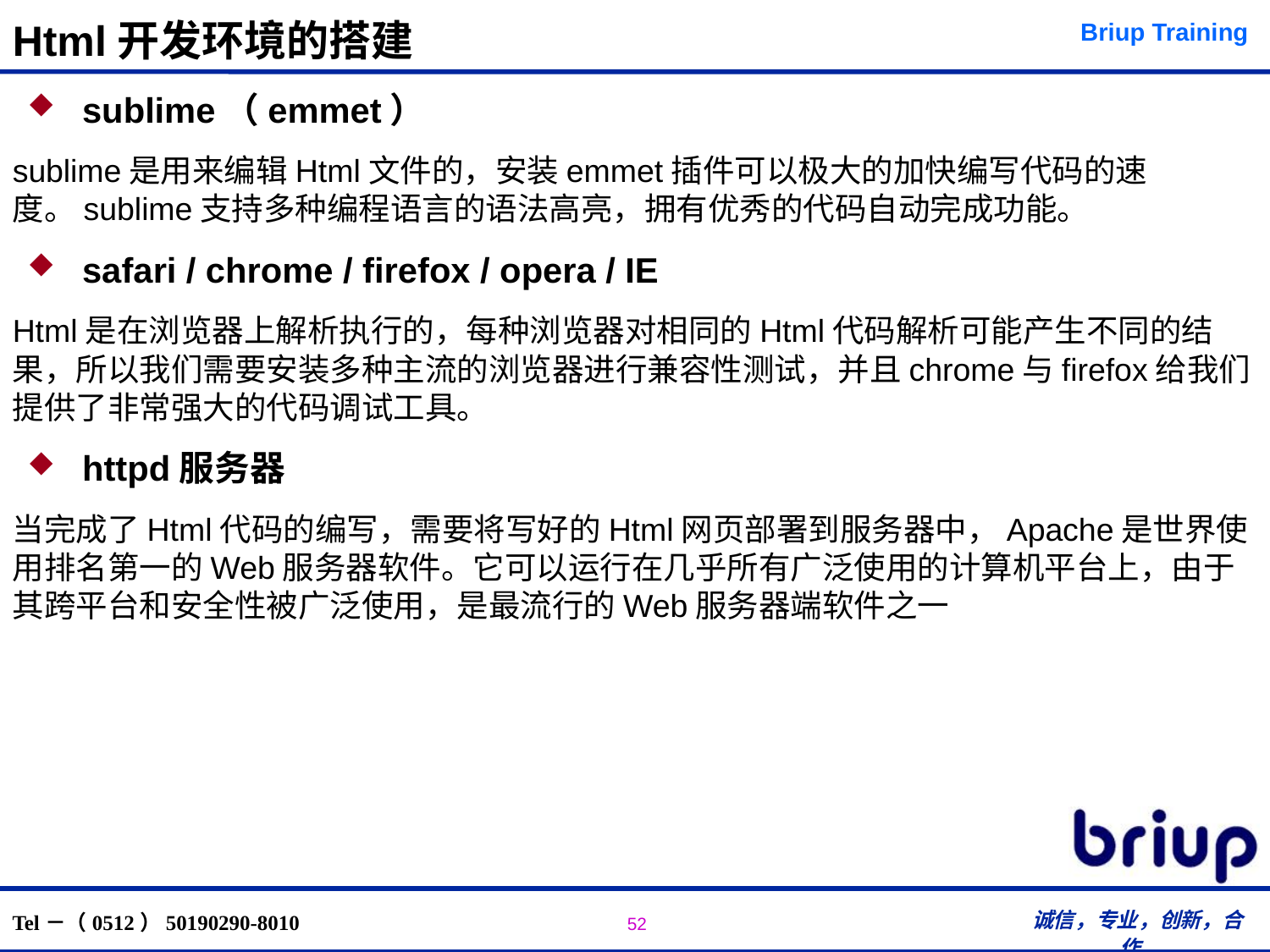

# Html开发环境的搭建
 sublime（emmet）
sublime是用来编辑Html文件的，安装emmet插件可以极大的加快编写代码的速度。sublime支持多种编程语言的语法高亮，拥有优秀的代码自动完成功能。
 safari / chrome / firefox / opera / IE
Html是在浏览器上解析执行的，每种浏览器对相同的Html代码解析可能产生不同的结果，所以我们需要安装多种主流的浏览器进行兼容性测试，并且chrome与firefox给我们提供了非常强大的代码调试工具。
 httpd服务器
当完成了Html代码的编写，需要将写好的Html网页部署到服务器中，Apache是世界使用排名第一的Web服务器软件。它可以运行在几乎所有广泛使用的计算机平台上，由于其跨平台和安全性被广泛使用，是最流行的Web服务器端软件之一